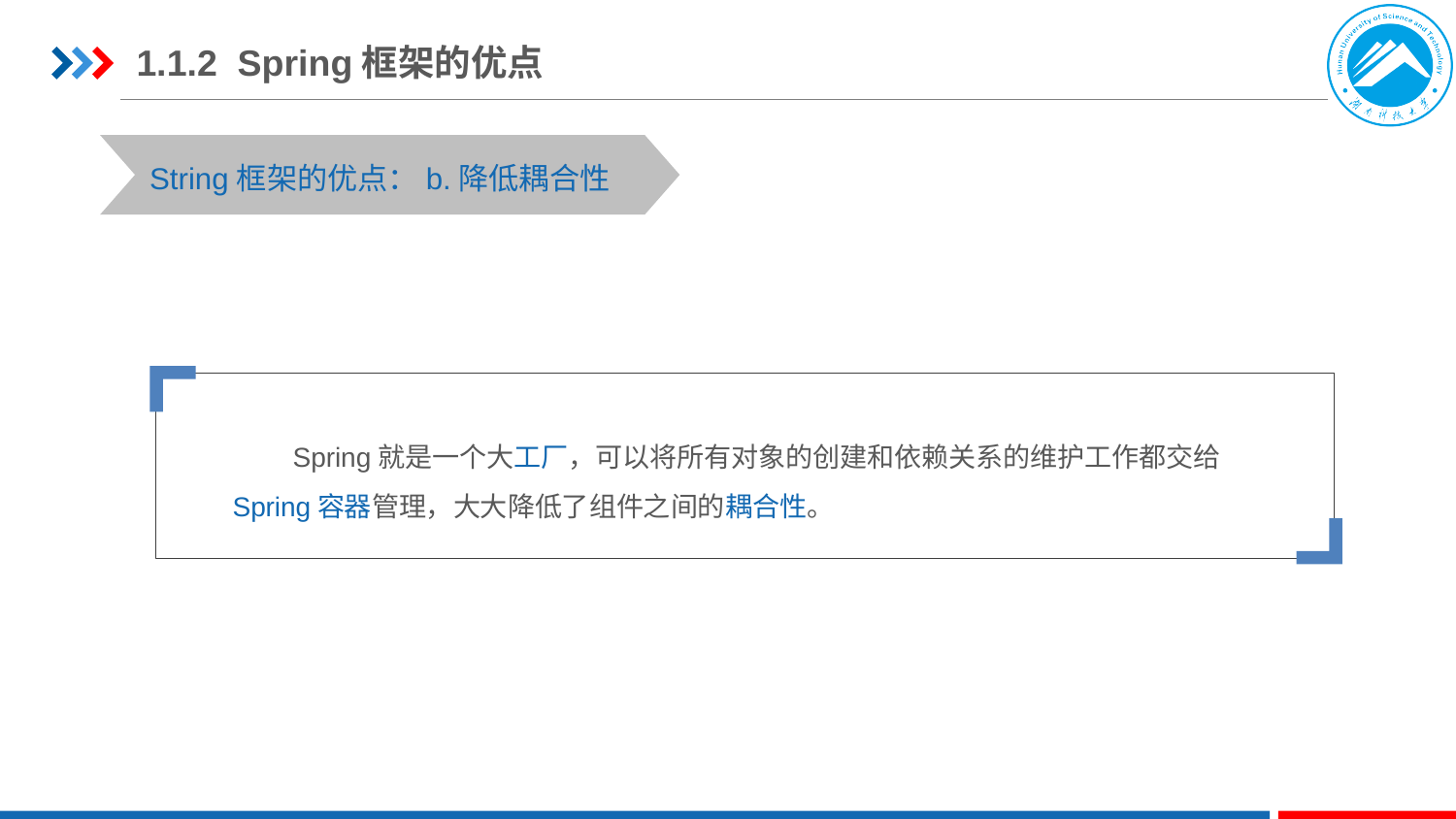

1.1.2  Spring框架的优点

STEP  01
STEP  03
String框架的优点：b.降低耦合性

        Spring就是一个大工厂，可以将所有对象的创建和依赖关系的维护工作都交给Spring容器管理，大大降低了组件之间的耦合性。